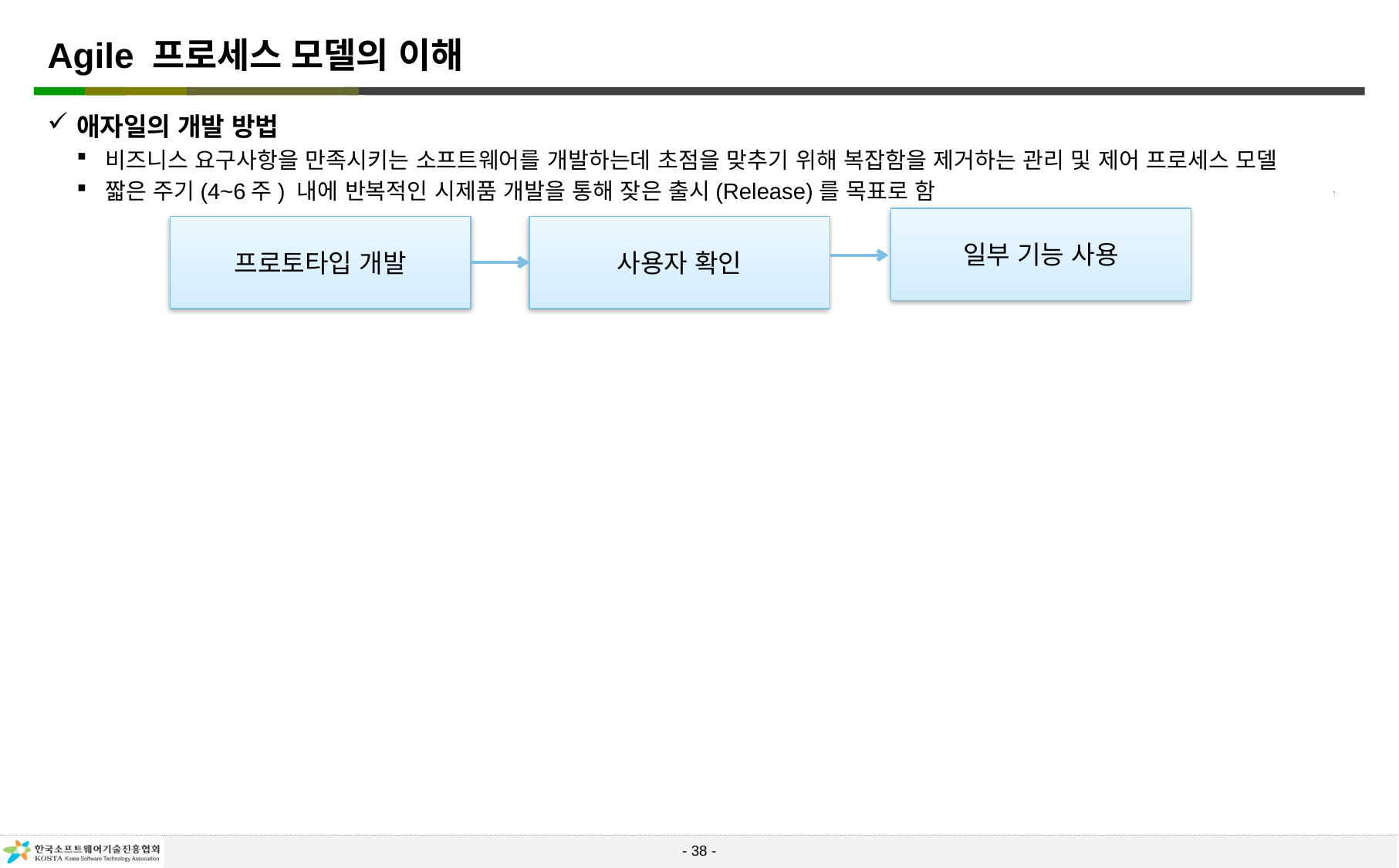

# Agile 프로세스 모델의 이해
애자일의 개발 방법
비즈니스 요구사항을 만족시키는 소프트웨어를 개발하는데 초점을 맞추기 위해 복잡함을 제거하는 관리 및 제어 프로세스 모델
짧은 주기(4~6주) 내에 반복적인 시제품 개발을 통해 잦은 출시(Release)를 목표로 함
일부 기능 사용
프로토타입 개발
사용자 확인